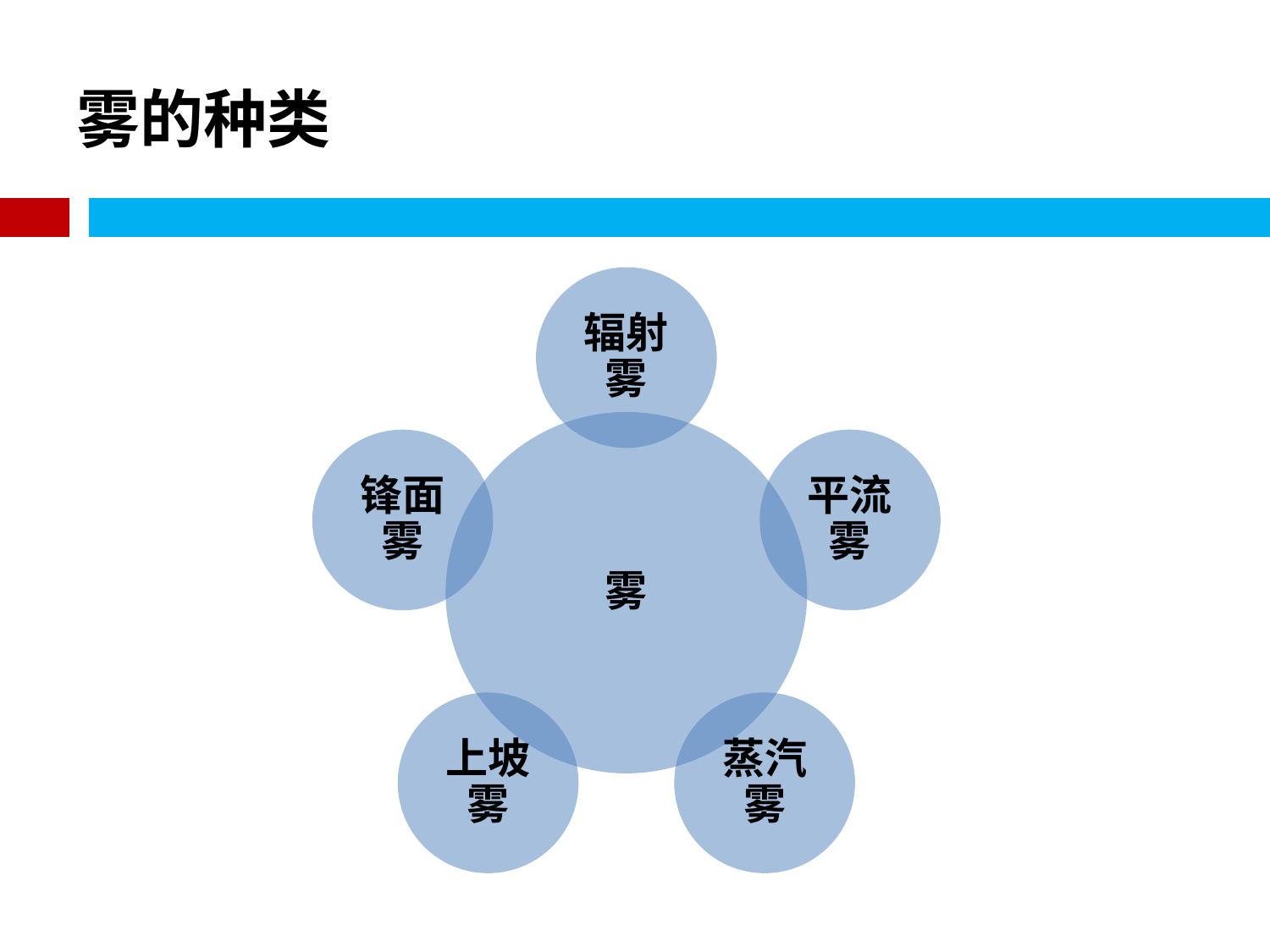

# 雾的种类
雾
辐射雾
平流雾
蒸汽雾
上坡雾
锋面雾